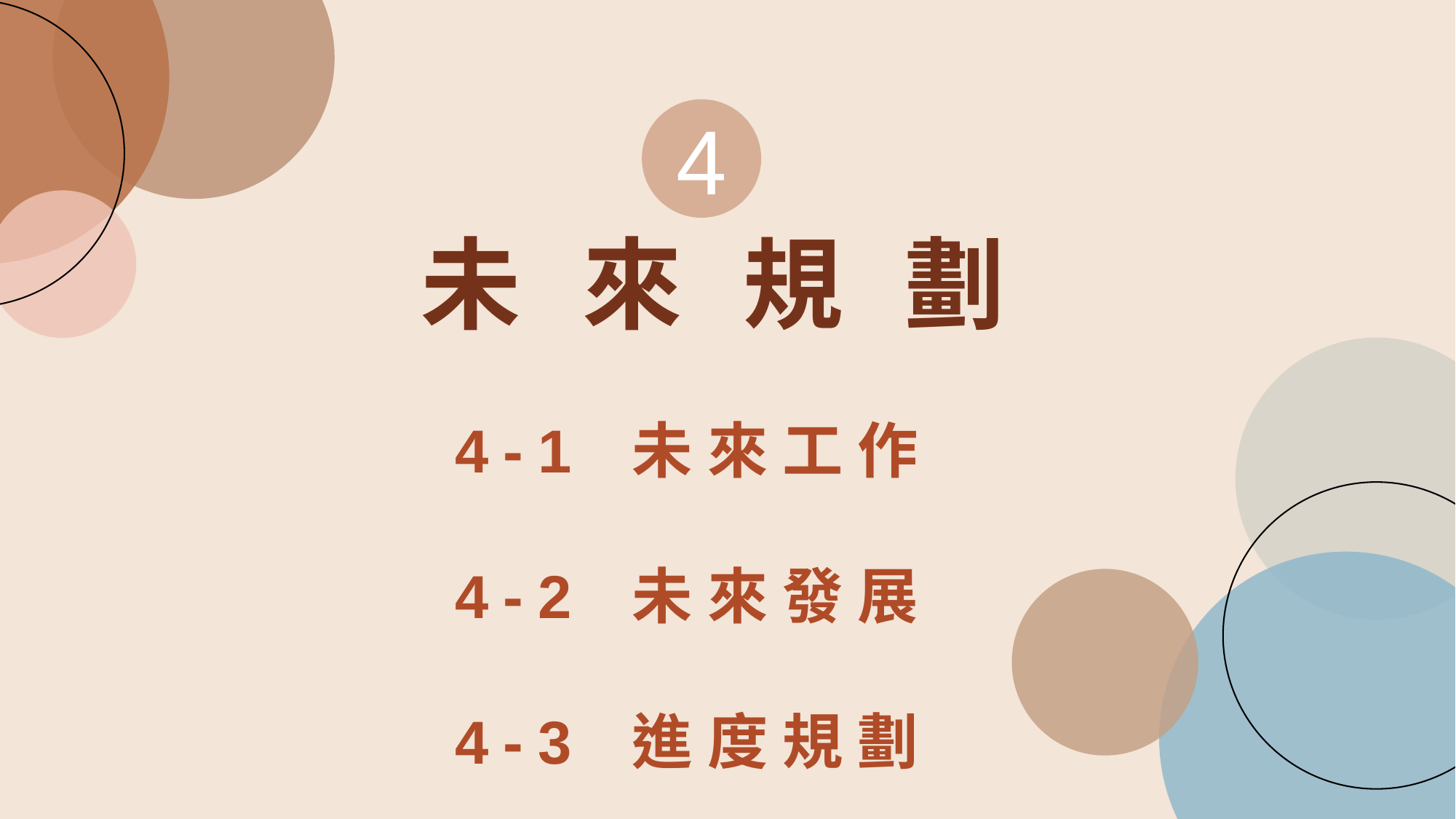

4

未 來 規 劃
4-1 未來工作
4-2 未來發展
4-3 進度規劃